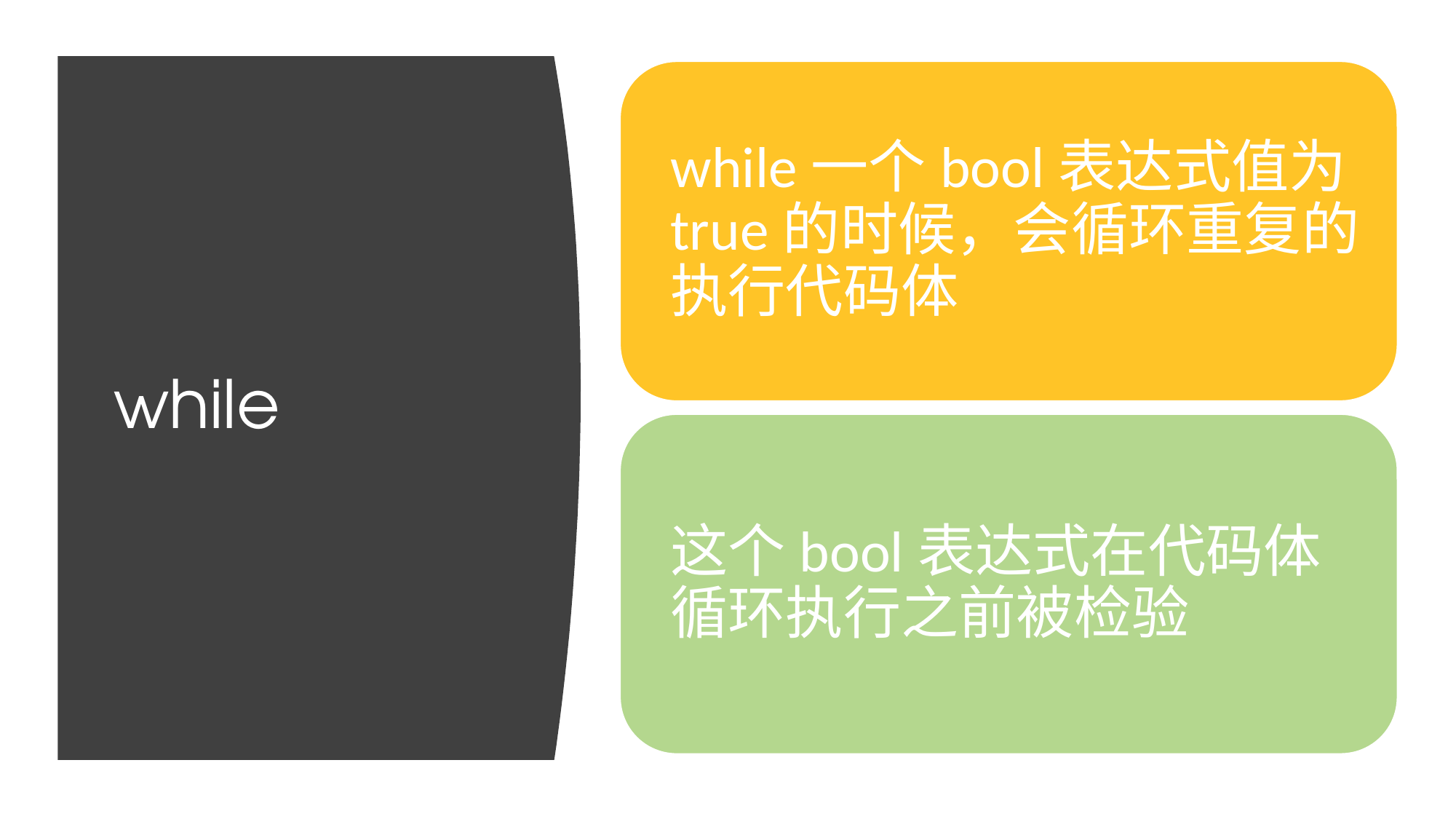

while一个bool表达式值为true的时候，会循环重复的执行代码体
这个bool表达式在代码体循环执行之前被检验

# while